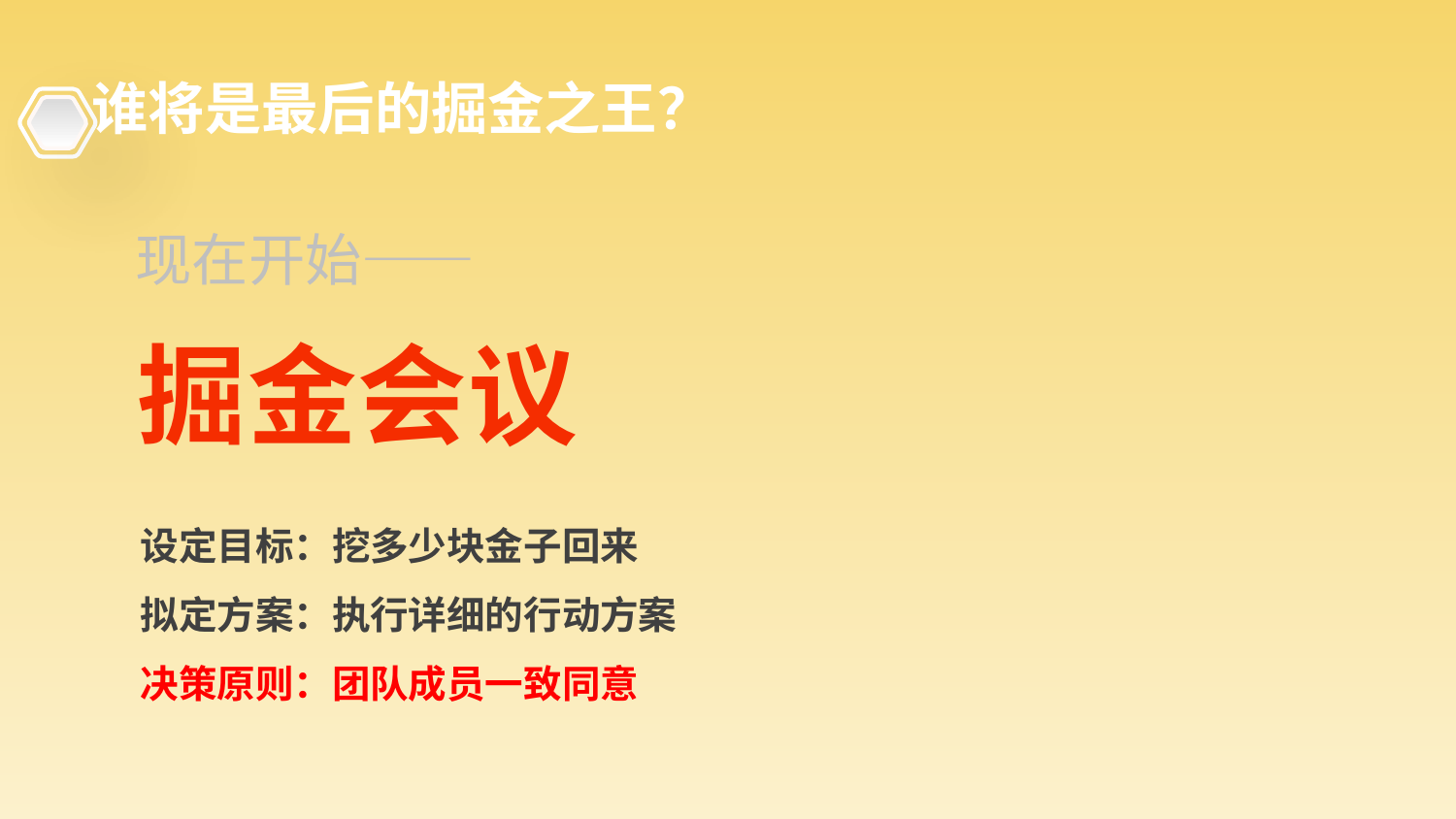

#
谁将是最后的掘金之王？
现在开始——

掘金会议
设定目标：挖多少块金子回来
拟定方案：执行详细的行动方案
决策原则：团队成员一致同意